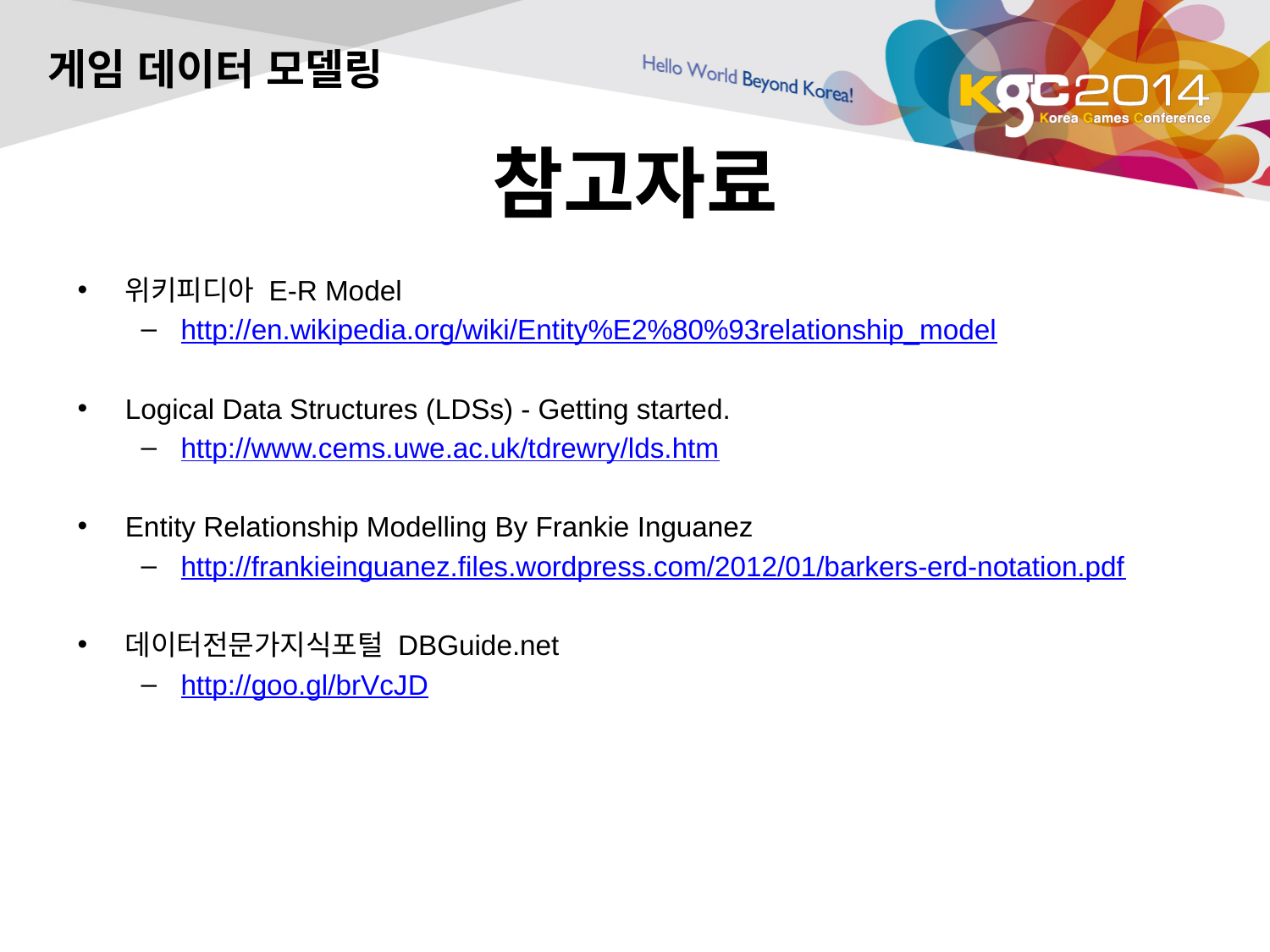

게임 데이터 모델링
# 참고자료
위키피디아 E-R Model
http://en.wikipedia.org/wiki/Entity%E2%80%93relationship_model

Logical Data Structures (LDSs) - Getting started.
http://www.cems.uwe.ac.uk/tdrewry/lds.htm

Entity Relationship Modelling By Frankie Inguanez
http://frankieinguanez.files.wordpress.com/2012/01/barkers-erd-notation.pdf

데이터전문가지식포털 DBGuide.net
http://goo.gl/brVcJD